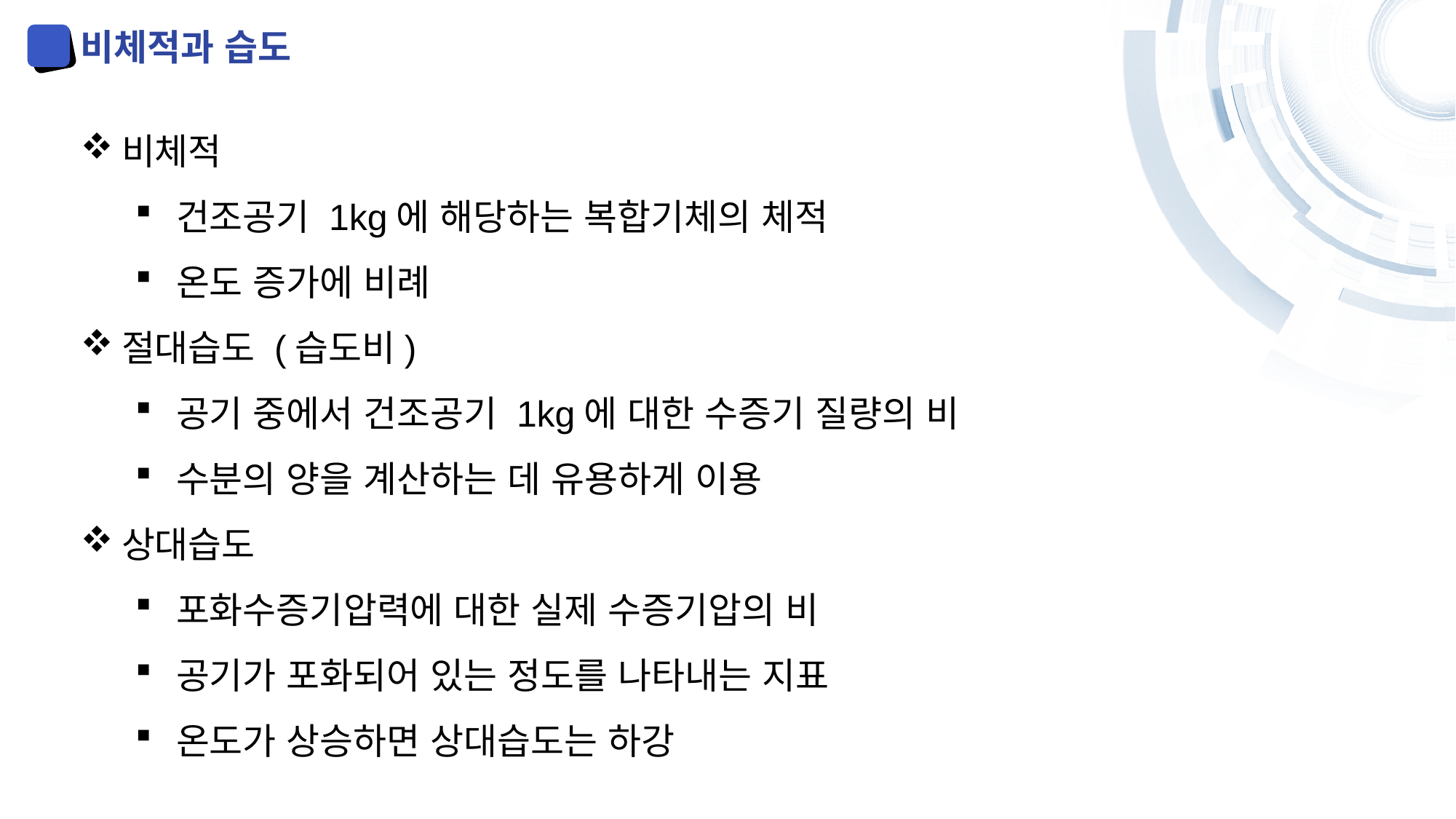

비체적과 습도

비체적
건조공기 1kg에 해당하는 복합기체의 체적
온도 증가에 비례
절대습도 (습도비)
공기 중에서 건조공기 1kg에 대한 수증기 질량의 비
수분의 양을 계산하는 데 유용하게 이용
상대습도
포화수증기압력에 대한 실제 수증기압의 비
공기가 포화되어 있는 정도를 나타내는 지표
온도가 상승하면 상대습도는 하강